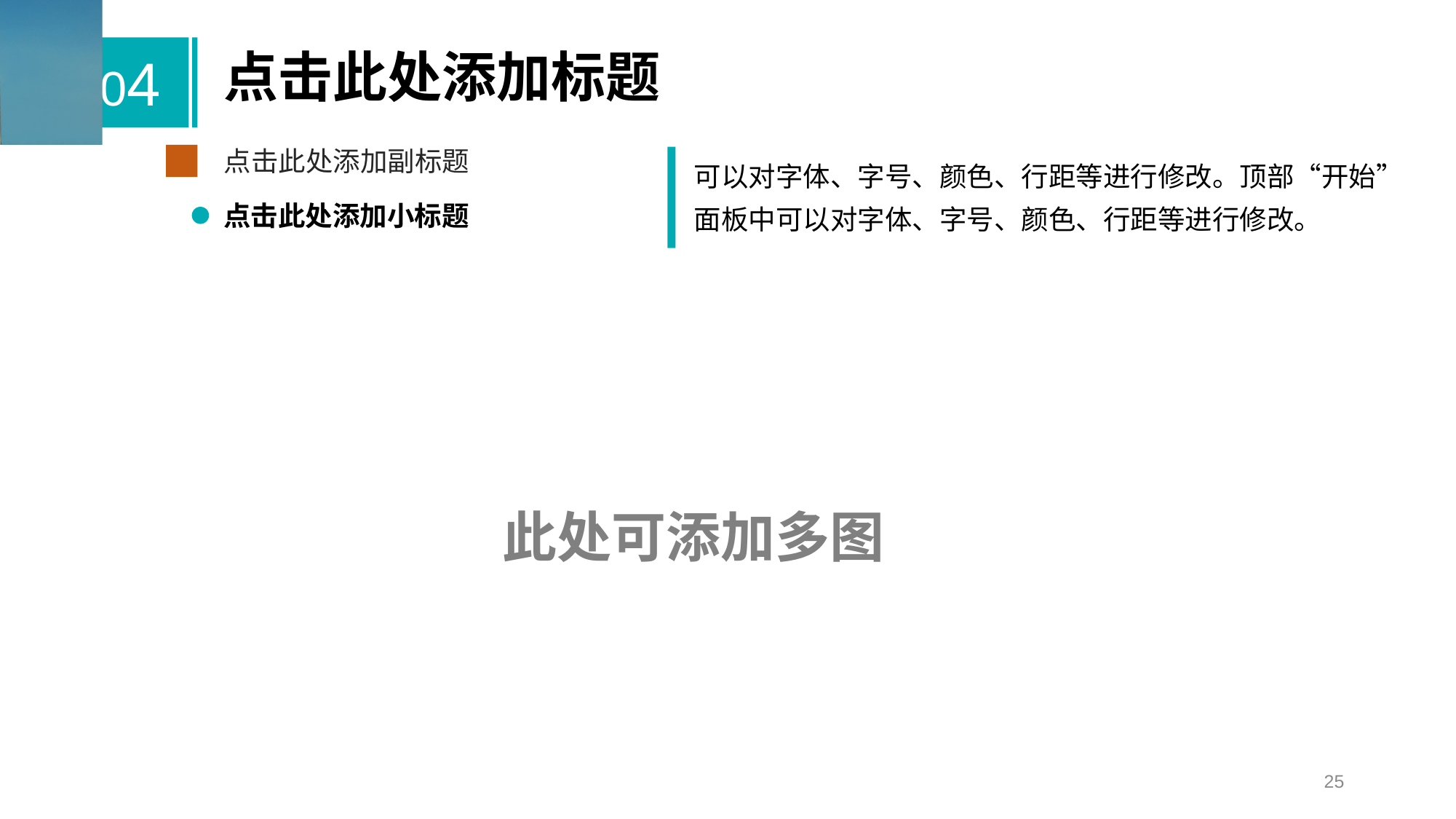

点击此处添加标题
点击此处添加副标题
可以对字体、字号、颜色、行距等进行修改。顶部“开始”面板中可以对字体、字号、颜色、行距等进行修改。

点击此处添加小标题

此处可添加多图
25